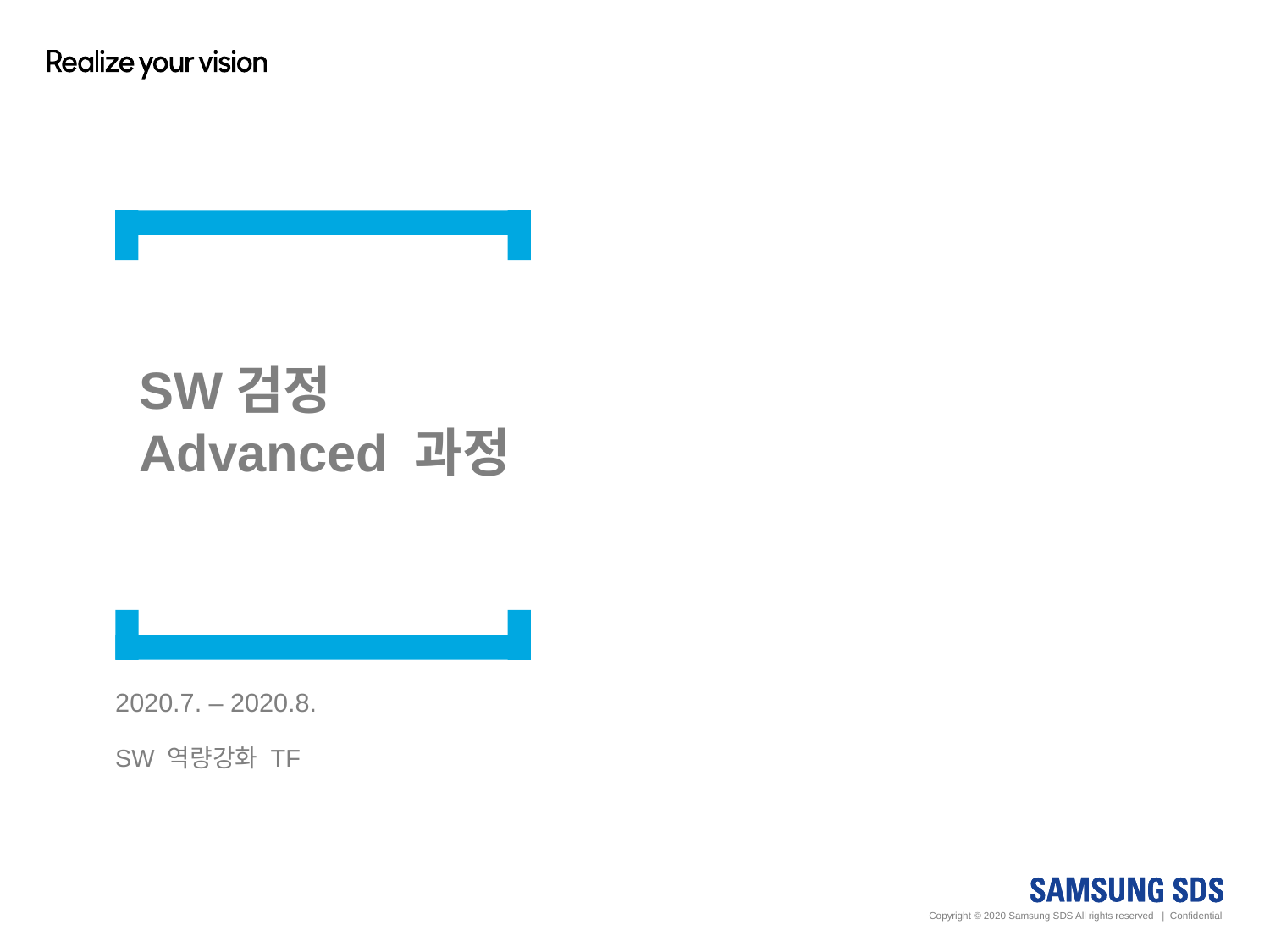

SW검정
Advanced 과정

2020.7. – 2020.8.
SW 역량강화 TF